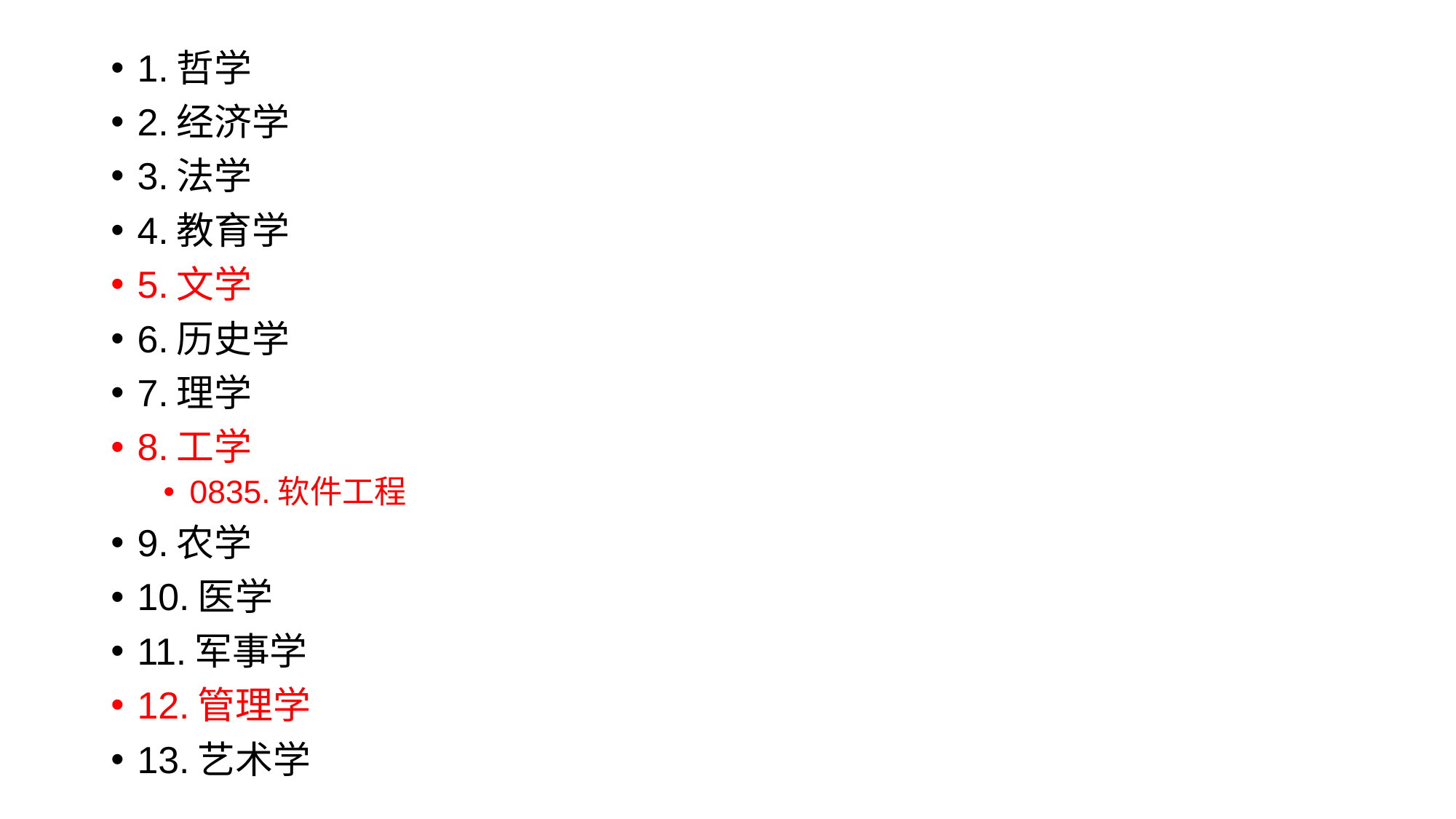

1.哲学
2.经济学
3.法学
4.教育学
5.文学
6.历史学
7.理学
8.工学
0835.软件工程
9.农学
10.医学
11.军事学
12.管理学
13.艺术学